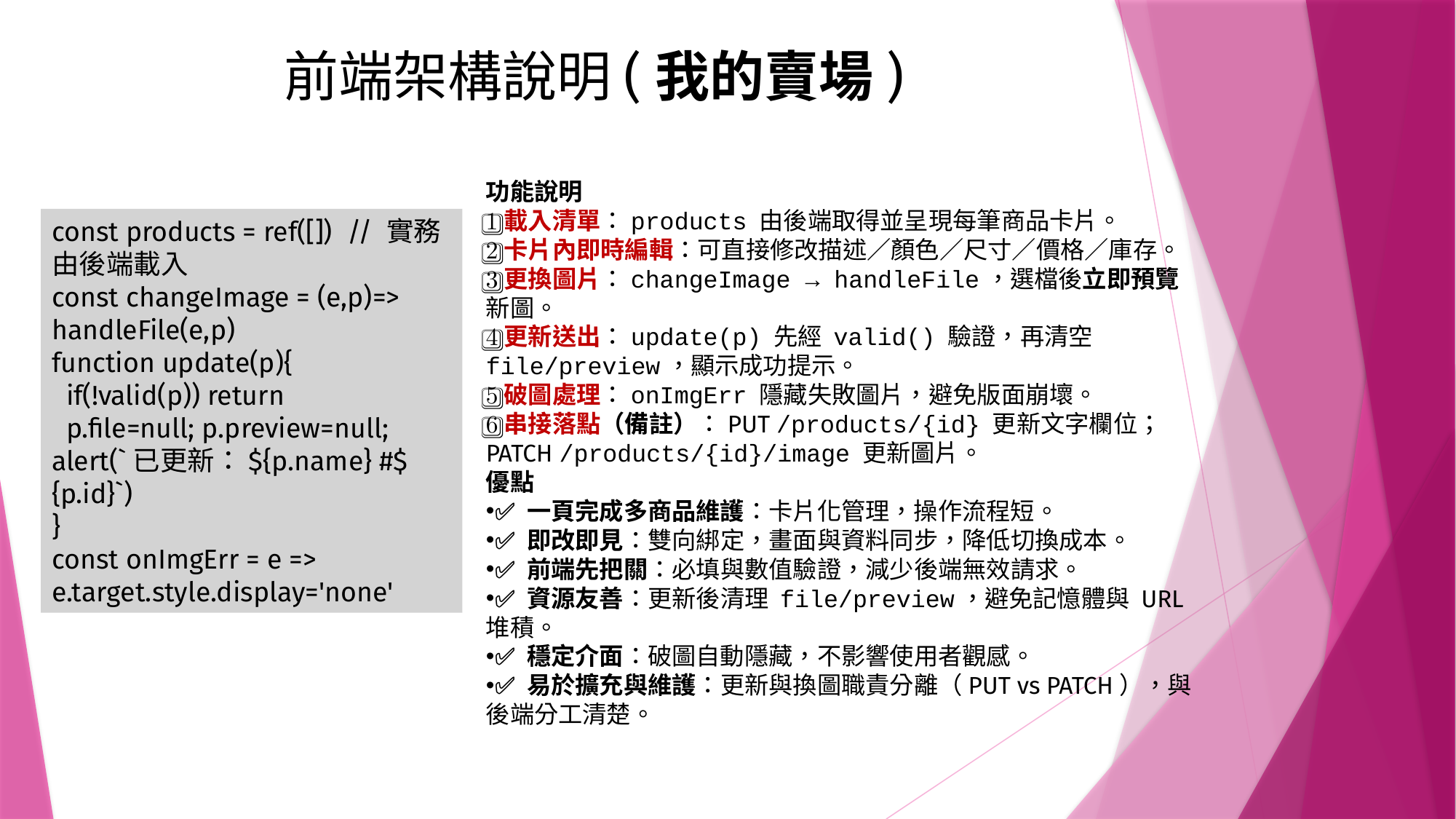

# 前端架構說明(我的賣場)
功能說明
1️⃣載入清單：products 由後端取得並呈現每筆商品卡片。
2️⃣卡片內即時編輯：可直接修改描述／顏色／尺寸／價格／庫存。
3️⃣更換圖片：changeImage → handleFile，選檔後立即預覽新圖。
4️⃣更新送出：update(p) 先經 valid() 驗證，再清空 file/preview，顯示成功提示。
5️⃣破圖處理：onImgErr 隱藏失敗圖片，避免版面崩壞。
6️⃣串接落點（備註）：PUT /products/{id} 更新文字欄位；PATCH /products/{id}/image 更新圖片。
優點
✅ 一頁完成多商品維護：卡片化管理，操作流程短。
✅ 即改即見：雙向綁定，畫面與資料同步，降低切換成本。
✅ 前端先把關：必填與數值驗證，減少後端無效請求。
✅ 資源友善：更新後清理 file/preview，避免記憶體與 URL 堆積。
✅ 穩定介面：破圖自動隱藏，不影響使用者觀感。
✅ 易於擴充與維護：更新與換圖職責分離（PUT vs PATCH），與後端分工清楚。
const products = ref([])  // 實務由後端載入
const changeImage = (e,p)=> handleFile(e,p)
function update(p){
  if(!valid(p)) return
  p.file=null; p.preview=null; alert(`已更新：${p.name} #${p.id}`)
}
const onImgErr = e => e.target.style.display='none'